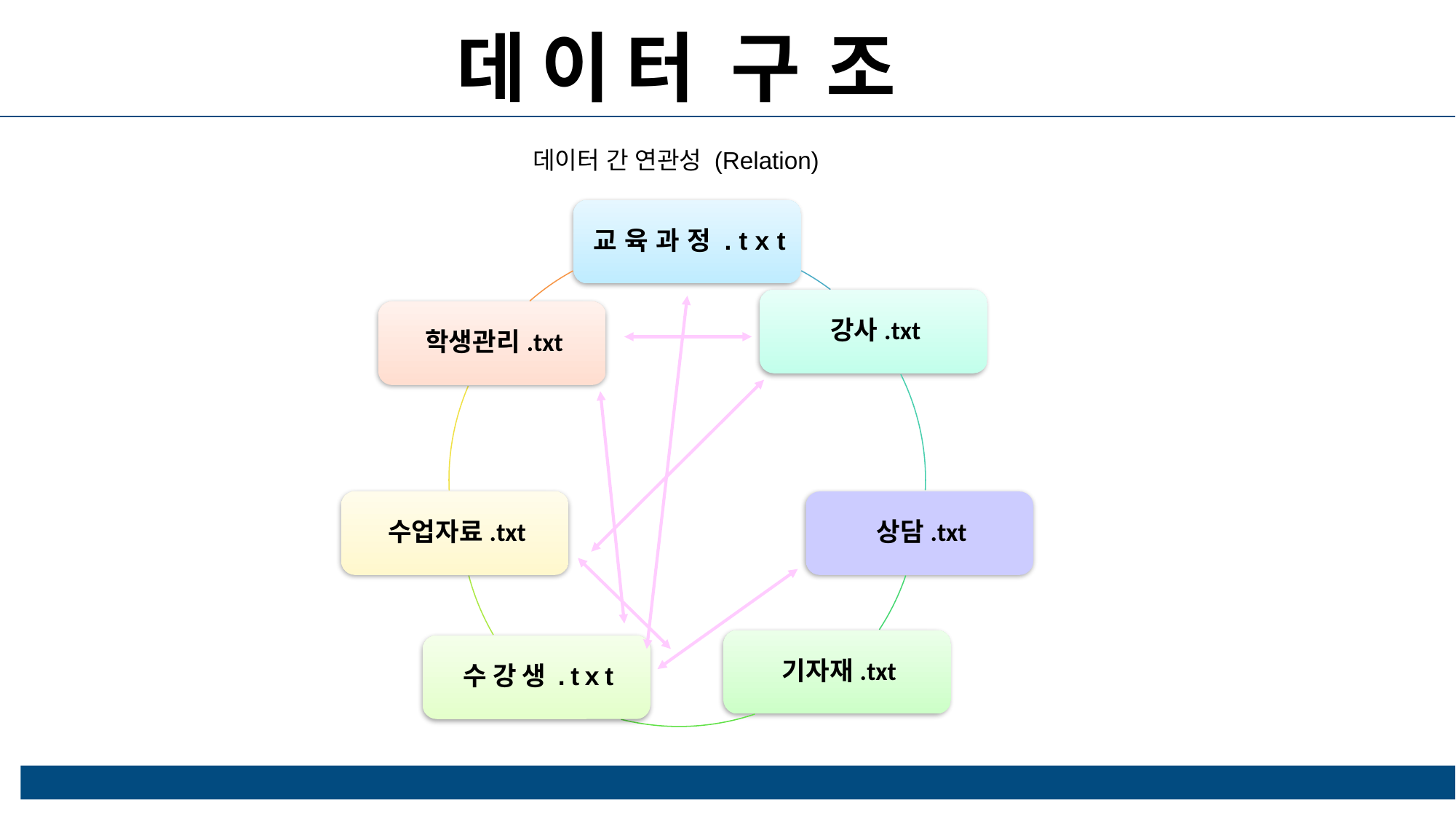

데이터 구조

데이터 간 연관성 (Relation)

교육과정.txt
강사.txt
상담.txt
기자재.txt
수강생.txt
수업자료.txt
학생관리.txt